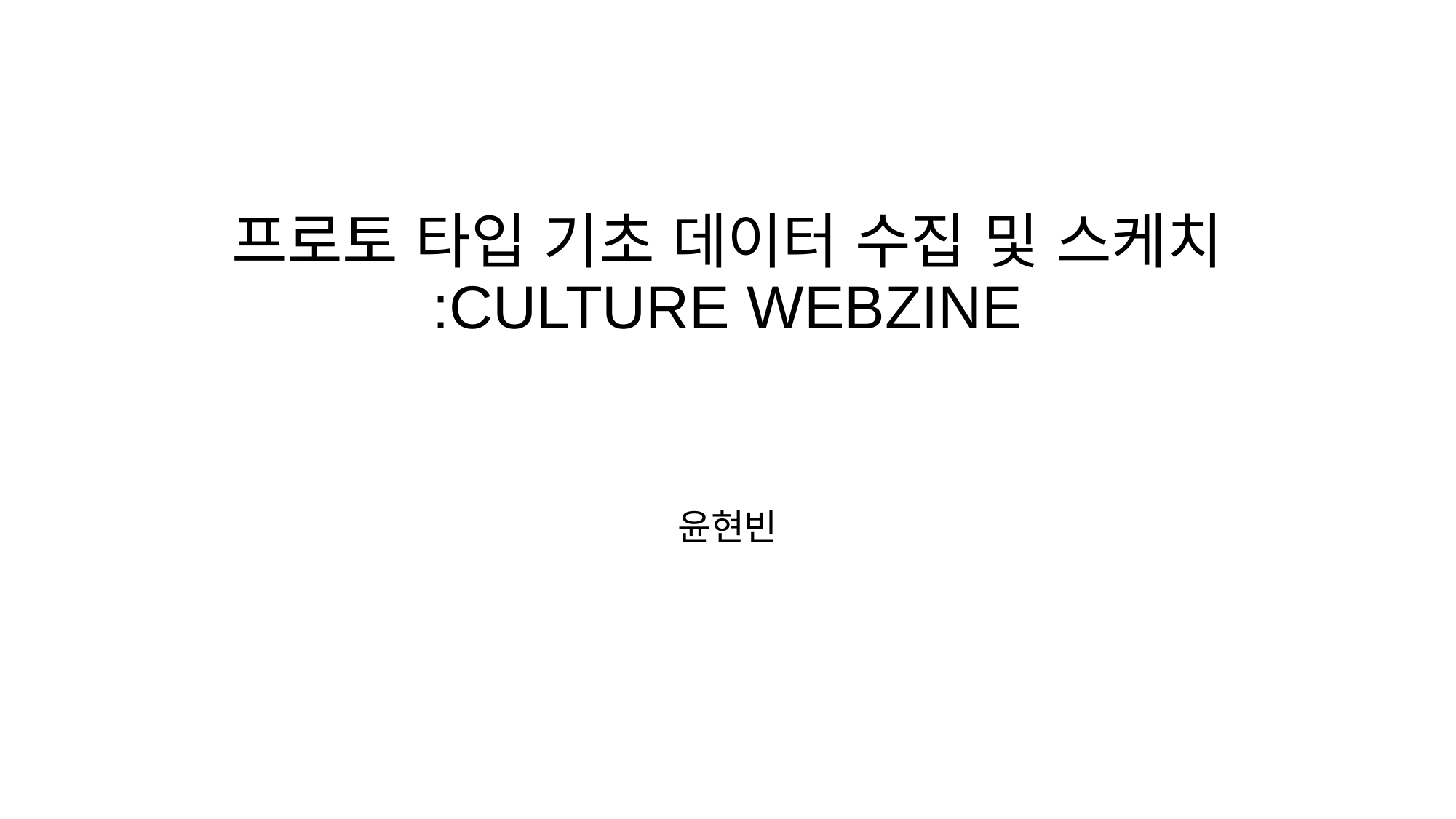

# 프로토 타입 기초 데이터 수집 및 스케치 :CULTURE WEBZINE
윤현빈